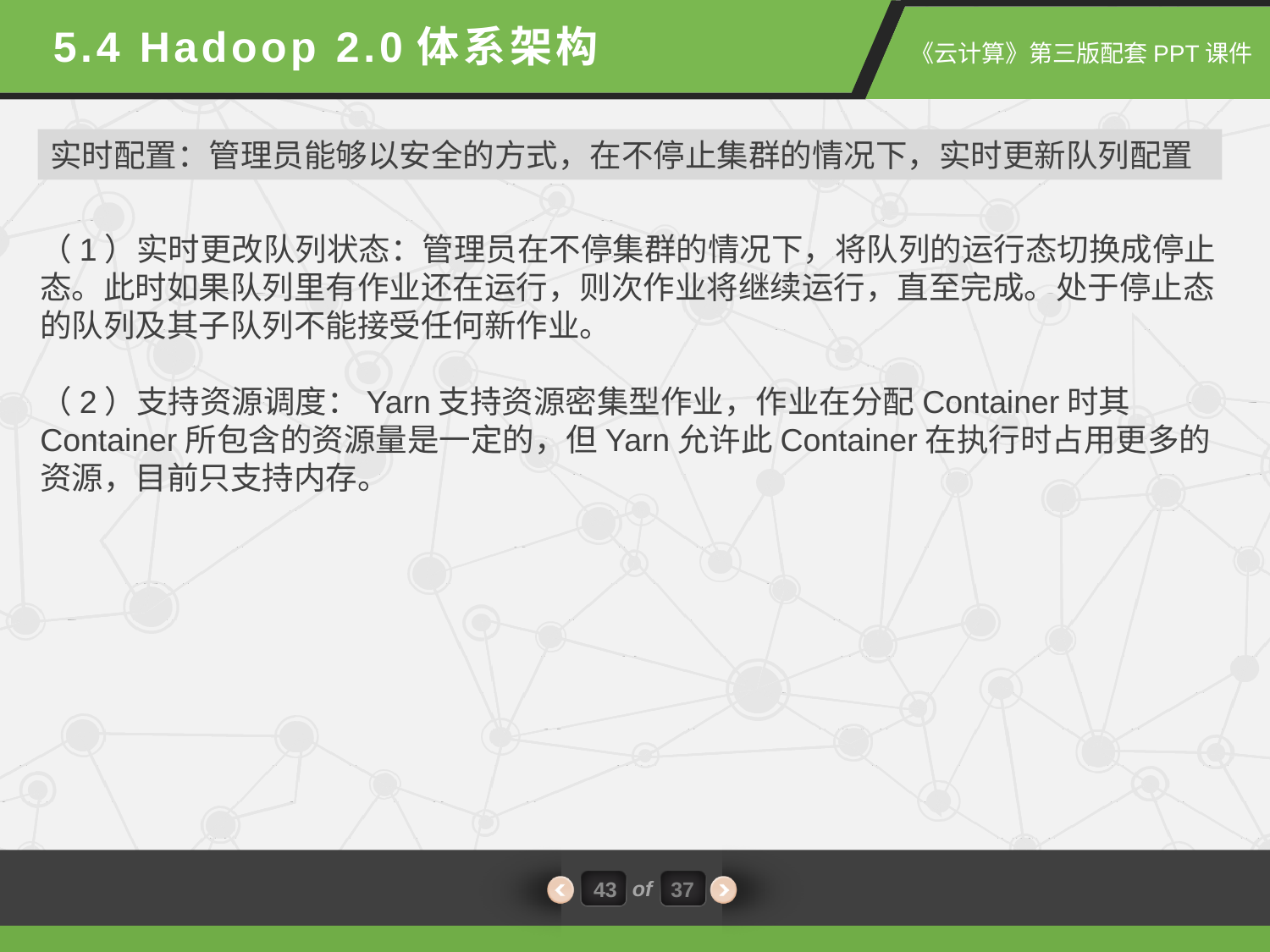

5.4 Hadoop 2.0体系架构
实时配置：管理员能够以安全的方式，在不停止集群的情况下，实时更新队列配置
（1）实时更改队列状态：管理员在不停集群的情况下，将队列的运行态切换成停止态。此时如果队列里有作业还在运行，则次作业将继续运行，直至完成。处于停止态的队列及其子队列不能接受任何新作业。

（2）支持资源调度：Yarn支持资源密集型作业，作业在分配Container时其Container所包含的资源量是一定的，但Yarn允许此Container在执行时占用更多的资源，目前只支持内存。
43